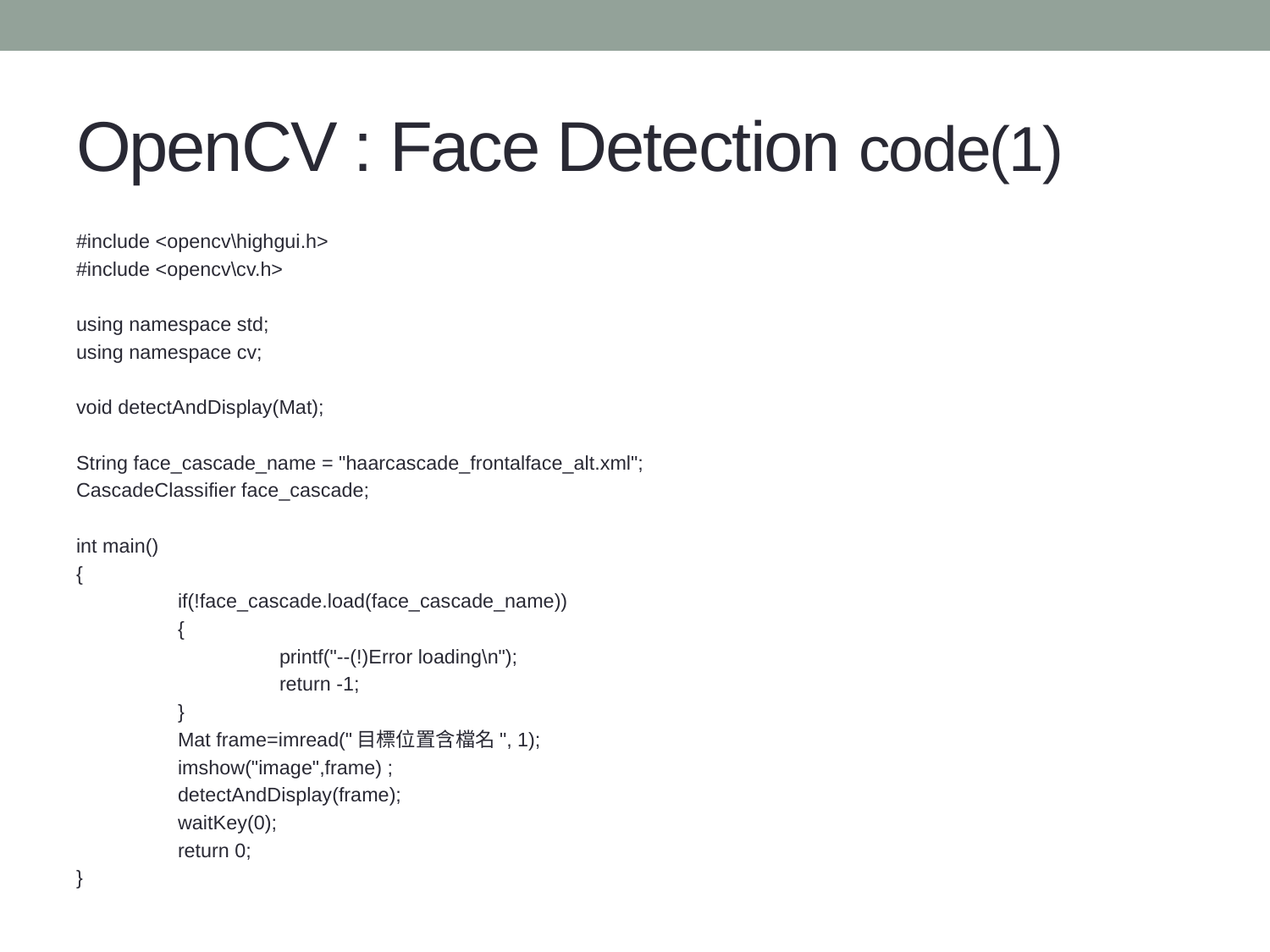

# OpenCV : Face Detection code(1)
#include <opencv\highgui.h>
#include <opencv\cv.h>

using namespace std;
using namespace cv;

void detectAndDisplay(Mat);

String face_cascade_name = "haarcascade_frontalface_alt.xml";
CascadeClassifier face_cascade;

int main()
{
	if(!face_cascade.load(face_cascade_name))
	{
		printf("--(!)Error loading\n");
		return -1;
	}
	Mat frame=imread("目標位置含檔名", 1);
	imshow("image",frame) ;
	detectAndDisplay(frame);
	waitKey(0);
	return 0;
}